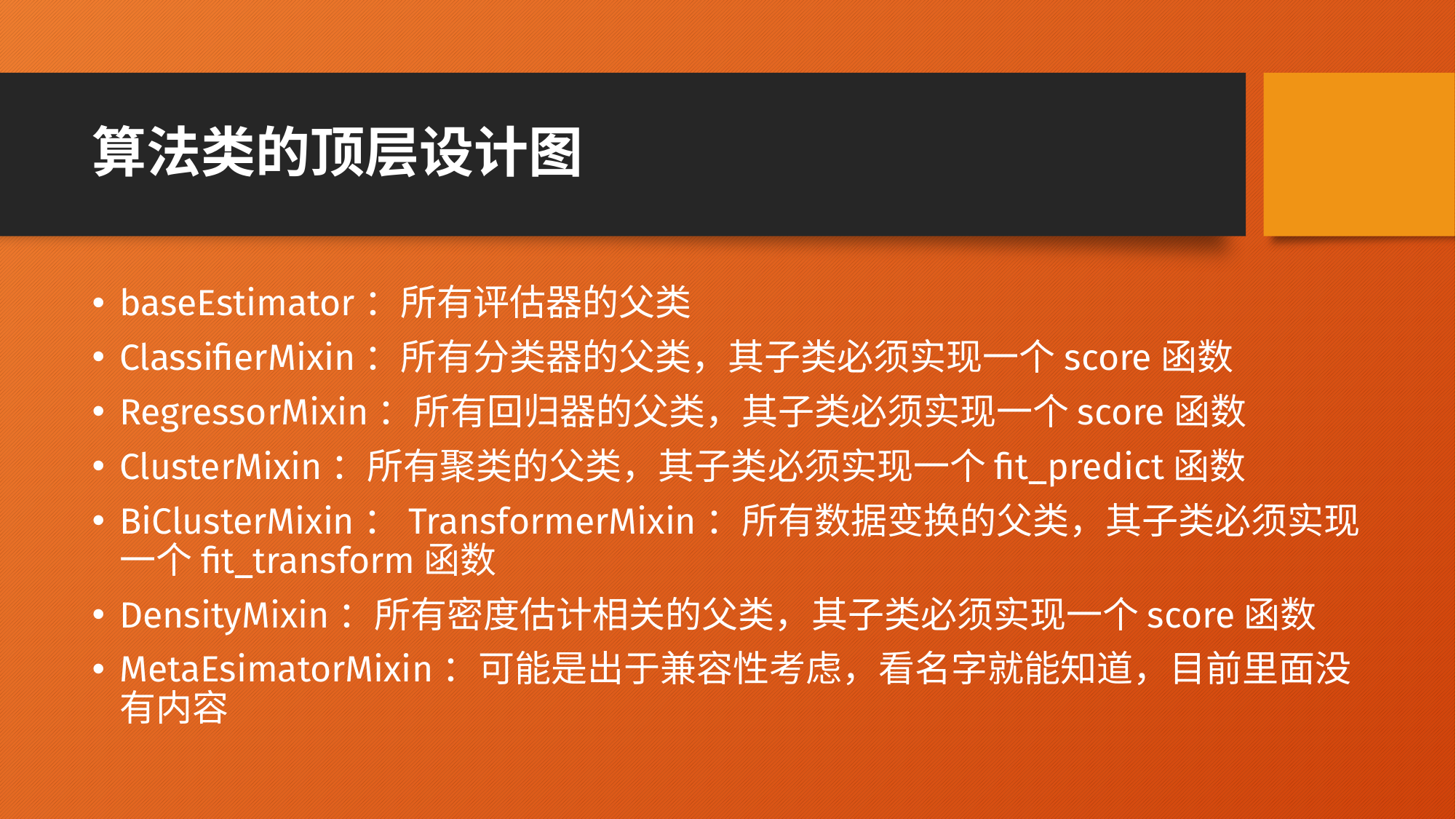

# 算法类的顶层设计图
baseEstimator：所有评估器的父类
ClassifierMixin：所有分类器的父类，其子类必须实现一个score函数
RegressorMixin：所有回归器的父类，其子类必须实现一个score函数
ClusterMixin：所有聚类的父类，其子类必须实现一个fit_predict函数
BiClusterMixin：TransformerMixin：所有数据变换的父类，其子类必须实现一个fit_transform函数
DensityMixin：所有密度估计相关的父类，其子类必须实现一个score函数
MetaEsimatorMixin：可能是出于兼容性考虑，看名字就能知道，目前里面没有内容